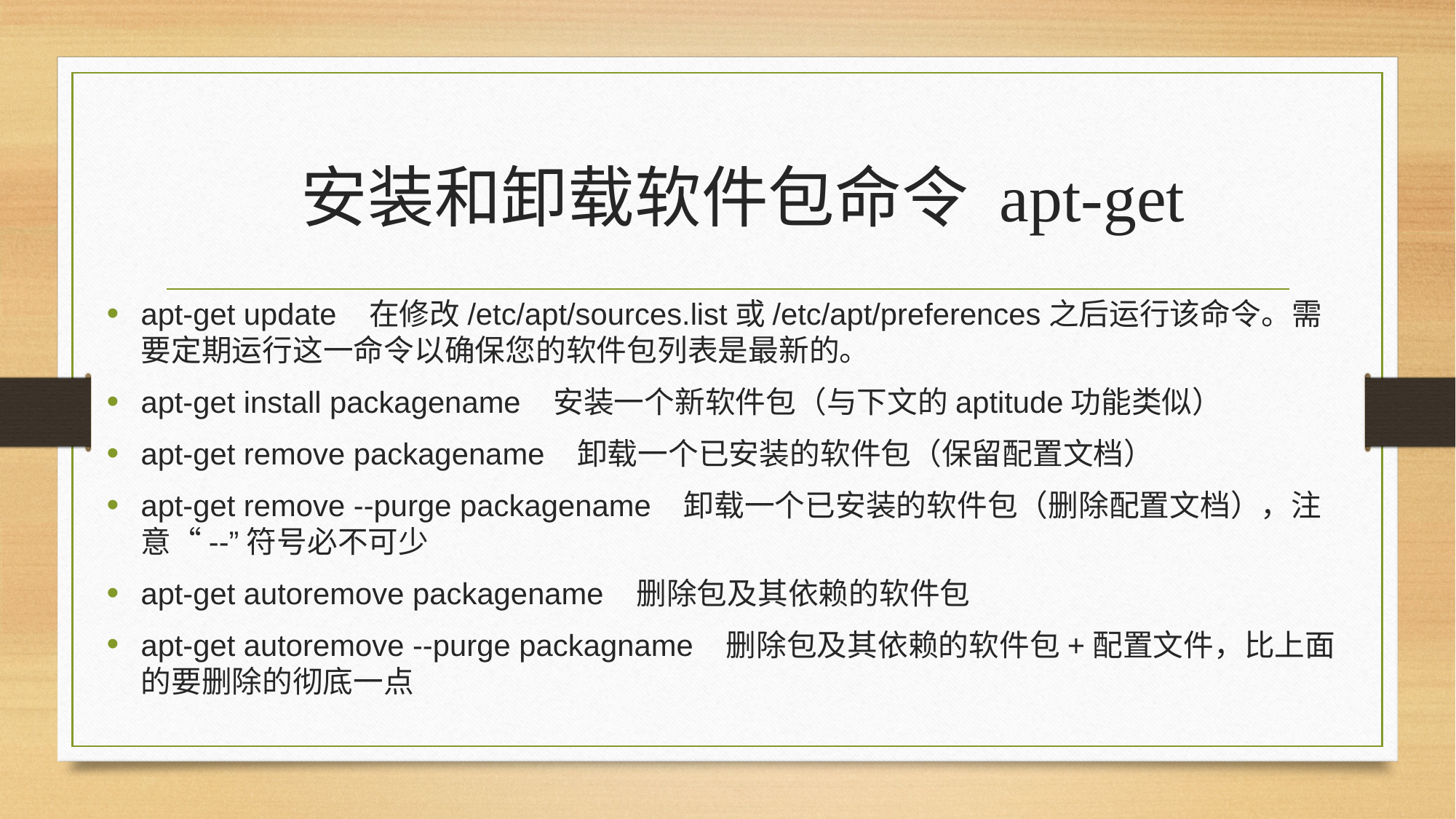

# 安装和卸载软件包命令 apt-get
apt-get update   在修改/etc/apt/sources.list或/etc/apt/preferences之后运行该命令。需要定期运行这一命令以确保您的软件包列表是最新的。
apt-get install packagename   安装一个新软件包（与下文的aptitude功能类似）
apt-get remove packagename   卸载一个已安装的软件包（保留配置文档）
apt-get remove --purge packagename   卸载一个已安装的软件包（删除配置文档），注意“--”符号必不可少
apt-get autoremove packagename   删除包及其依赖的软件包
apt-get autoremove --purge packagname   删除包及其依赖的软件包+配置文件，比上面的要删除的彻底一点